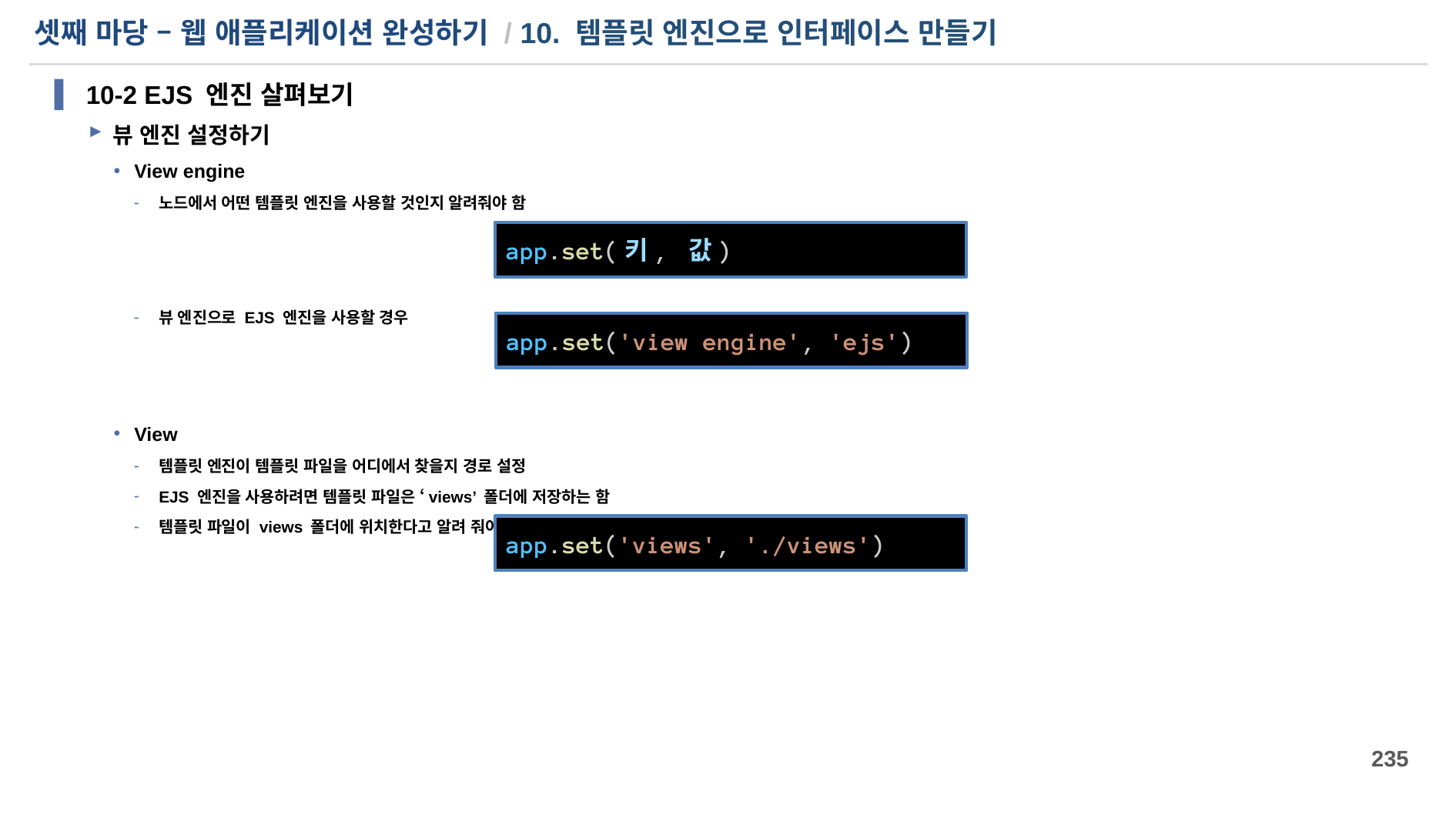

# 셋째 마당 – 웹 애플리케이션 완성하기 / 10. 템플릿 엔진으로 인터페이스 만들기
10-2 EJS 엔진 살펴보기
뷰 엔진 설정하기
View engine
노드에서 어떤 템플릿 엔진을 사용할 것인지 알려줘야 함

뷰 엔진으로 EJS 엔진을 사용할 경우

View
템플릿 엔진이 템플릿 파일을 어디에서 찾을지 경로 설정
EJS 엔진을 사용하려면 템플릿 파일은 ‘views’ 폴더에 저장하는 함
템플릿 파일이 views 폴더에 위치한다고 알려 줘야 함

app.set(키, 값)
app.set('view engine', 'ejs')
app.set('views', './views')
235